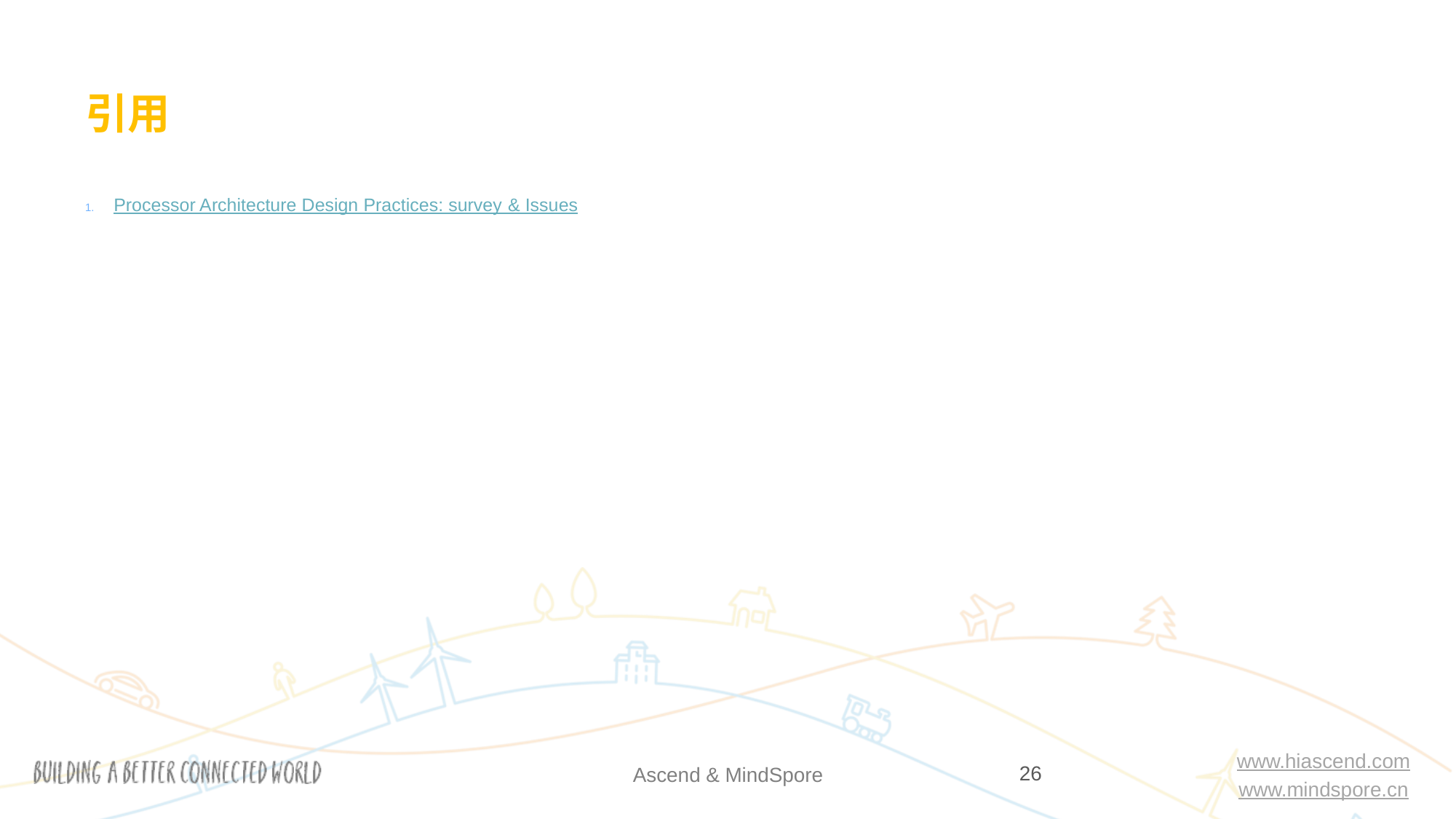

# 引用
Processor Architecture Design Practices: survey & Issues